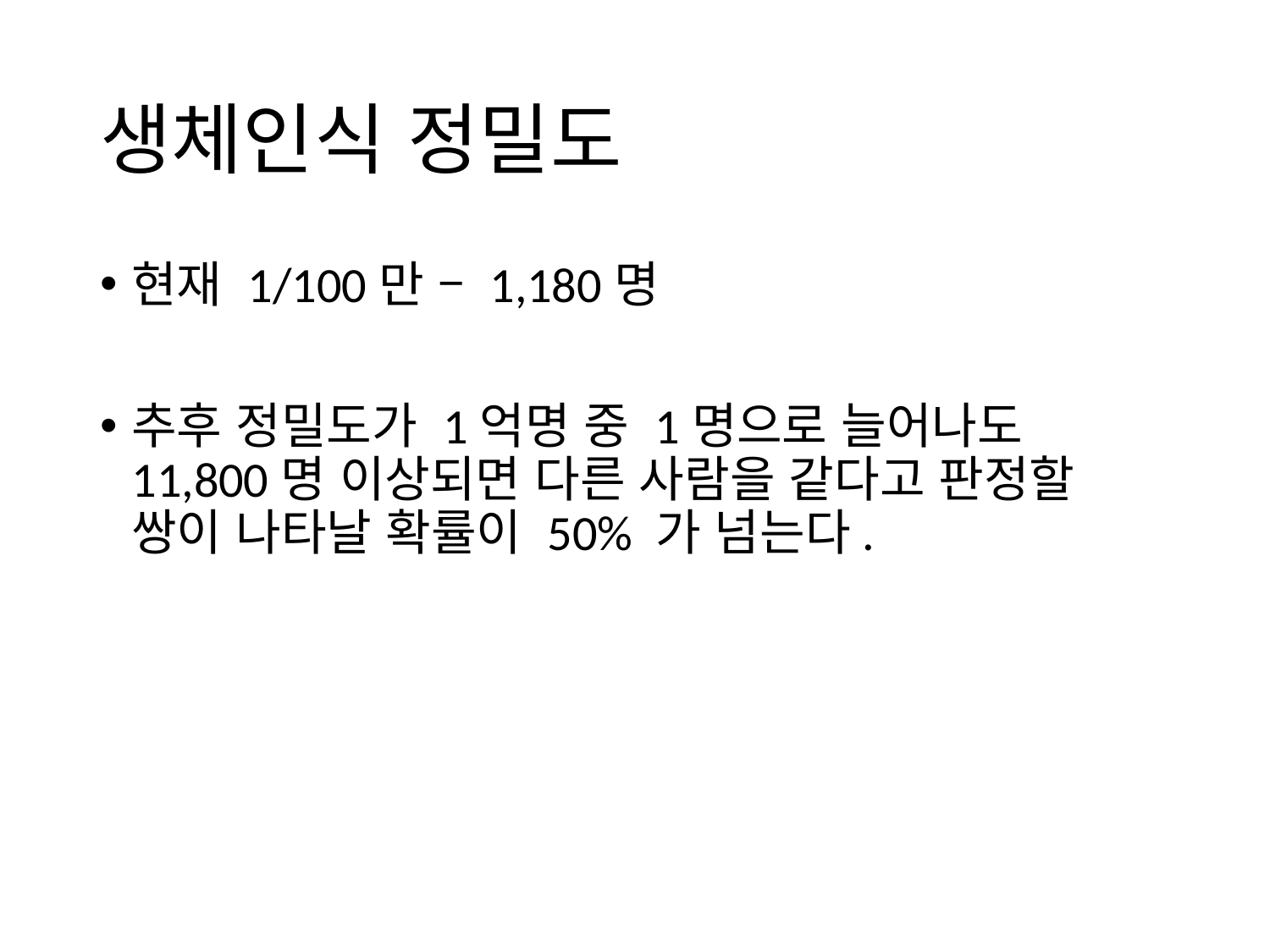

# 생체인식 정밀도
현재 1/100만 – 1,180명

추후 정밀도가 1억명 중 1명으로 늘어나도 11,800명 이상되면 다른 사람을 같다고 판정할 쌍이 나타날 확률이 50% 가 넘는다.